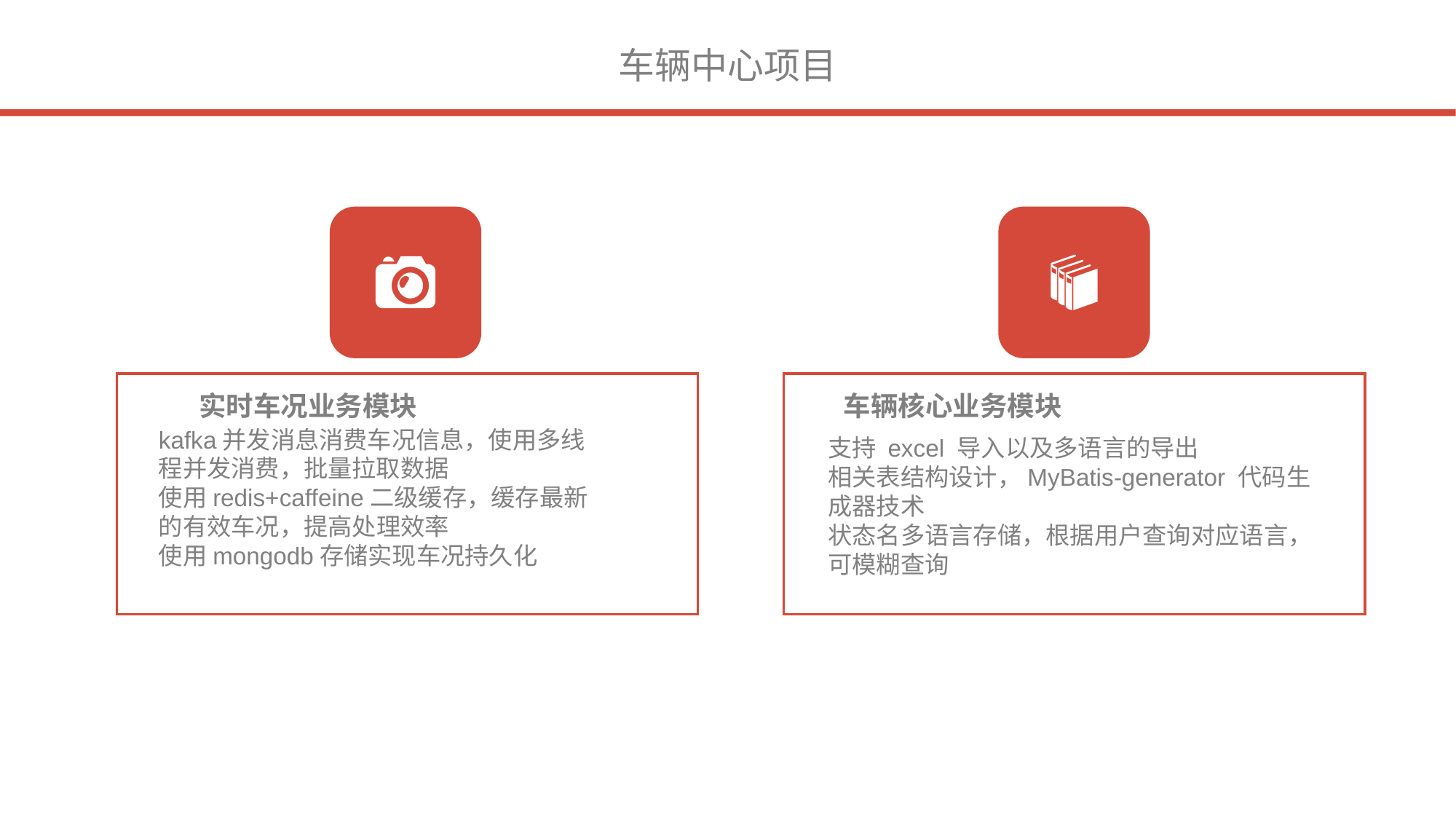

车辆中心项目

实时车况业务模块
车辆核心业务模块
kafka并发消息消费车况信息，使用多线程并发消费，批量拉取数据
使用redis+caffeine二级缓存，缓存最新的有效车况，提高处理效率
使用mongodb存储实现车况持久化

⽀持 excel 导⼊以及多语⾔的导出
相关表结构设计，MyBatis-generator 代码⽣成器技术
状态名多语⾔存储，根据⽤户查询对应语⾔，可模糊查询